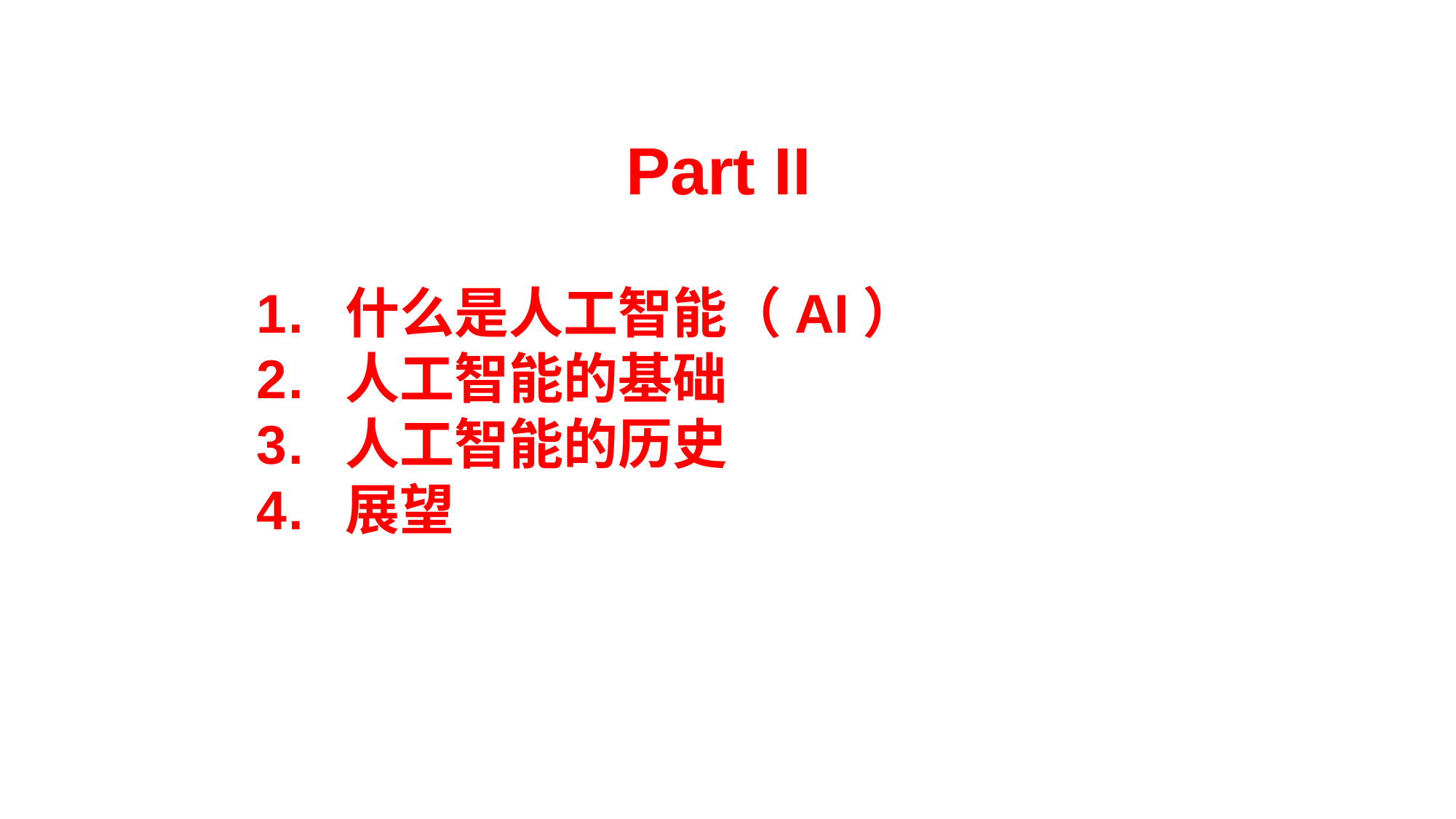

# Part II
什么是人工智能（AI）
人工智能的基础
人工智能的历史
展望